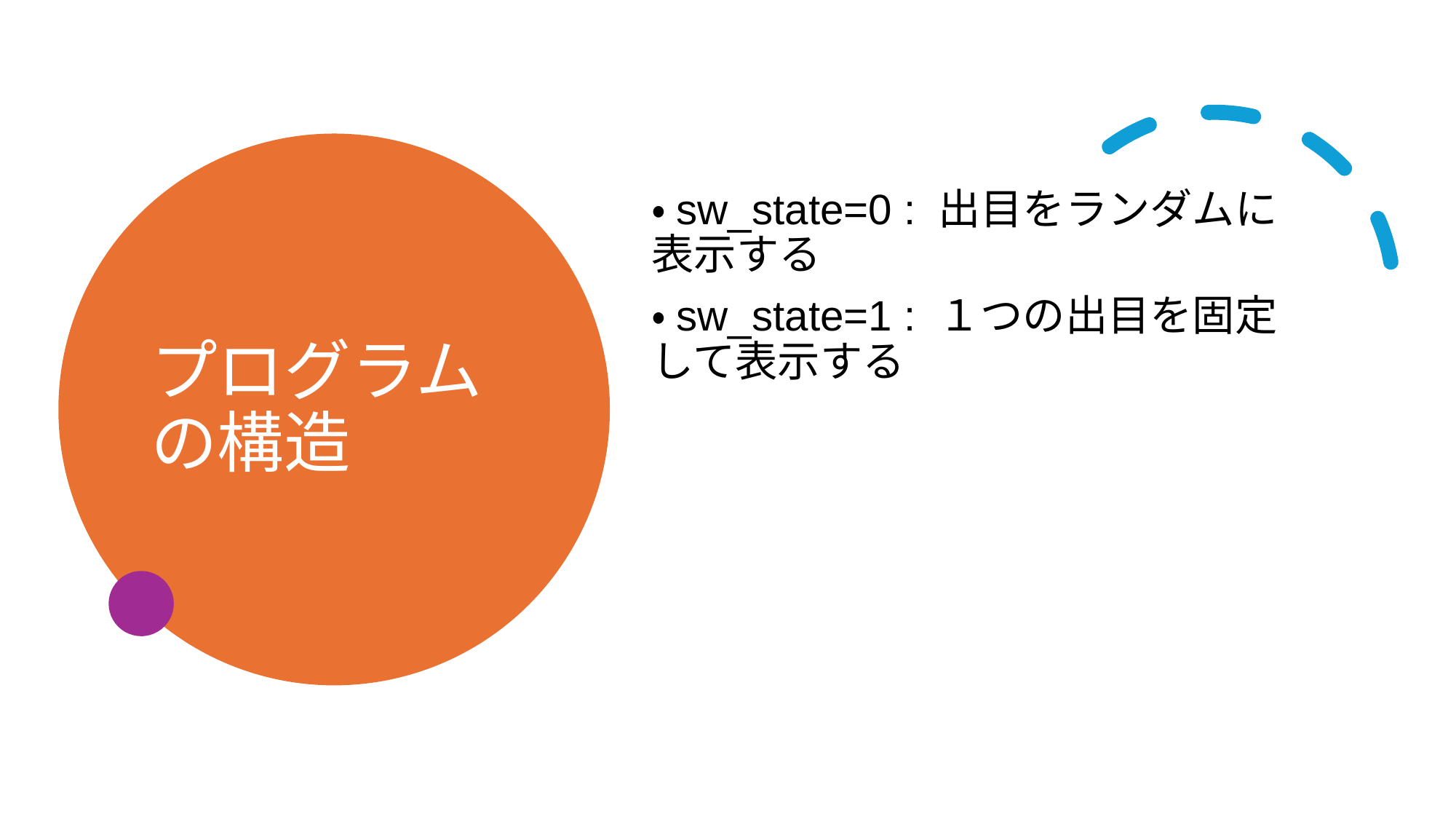

# プログラムの構造
・sw_state=0 : 出目をランダムに表示する
・sw_state=1 : １つの出目を固定して表示する